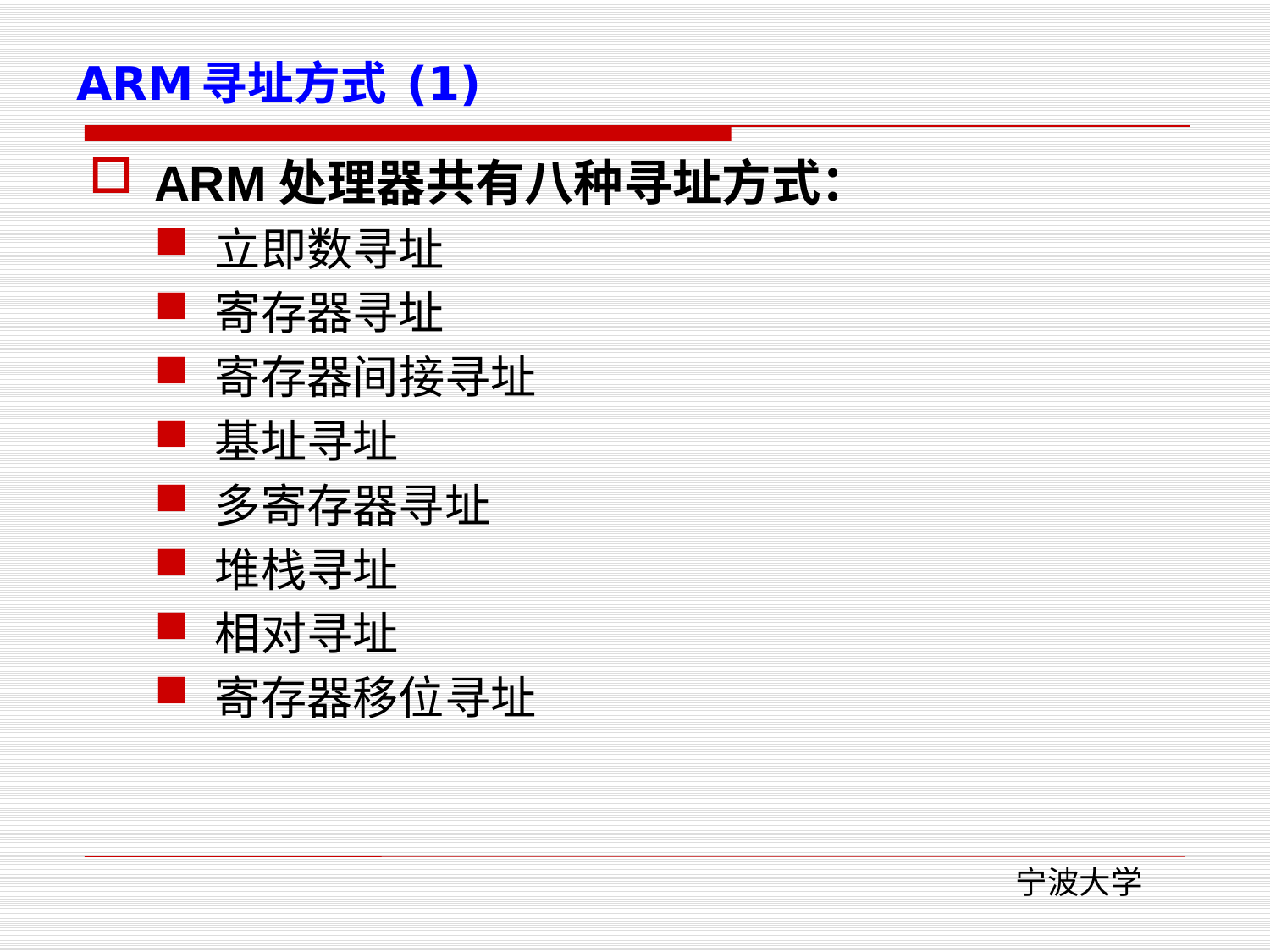

# ARM寻址方式 (1)
ARM处理器共有八种寻址方式：
立即数寻址
寄存器寻址
寄存器间接寻址
基址寻址
多寄存器寻址
堆栈寻址
相对寻址
寄存器移位寻址